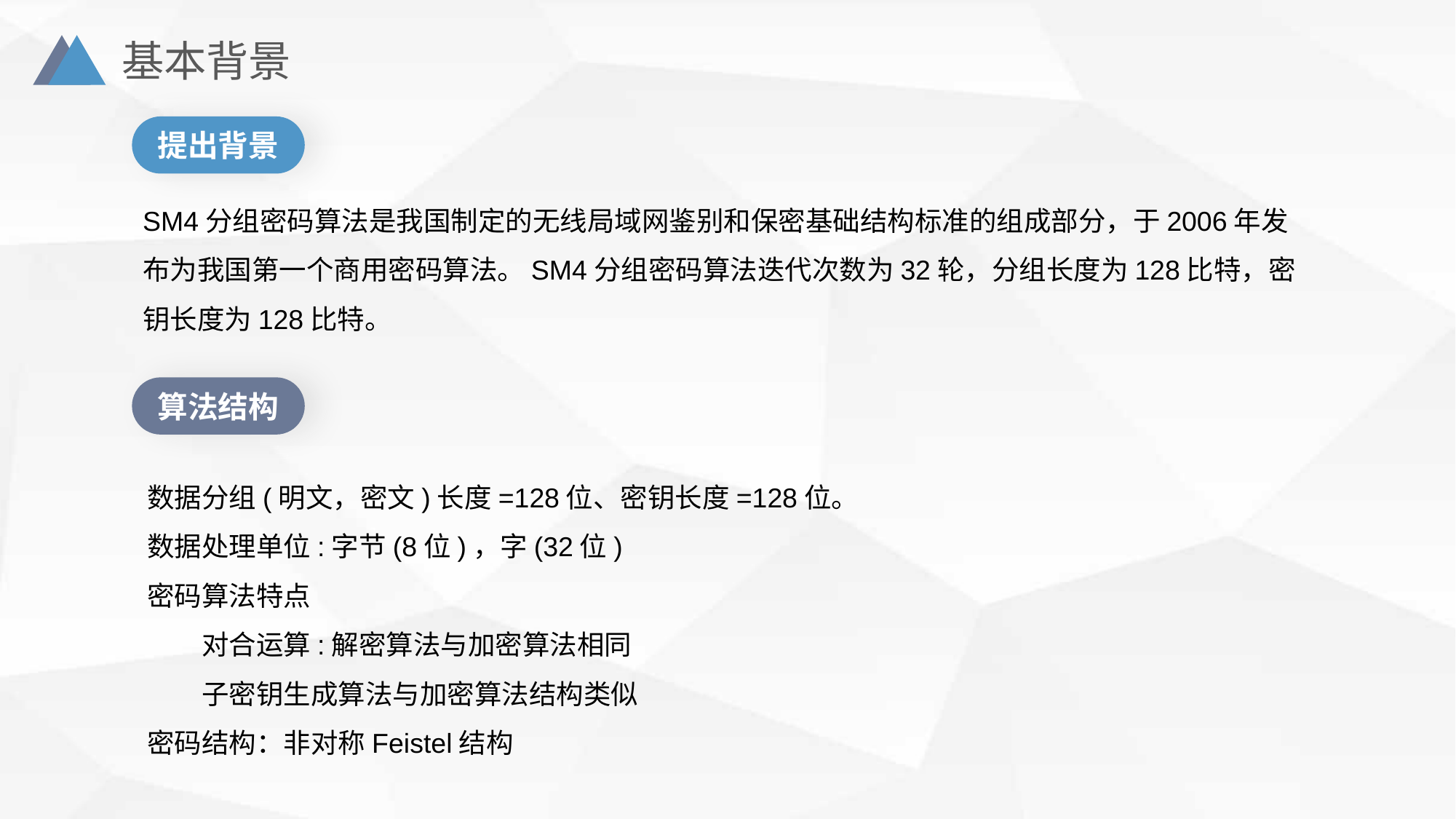

基本背景

提出背景
SM4分组密码算法是我国制定的无线局域网鉴别和保密基础结构标准的组成部分，于2006年发布为我国第一个商用密码算法。SM4分组密码算法迭代次数为32轮，分组长度为128比特，密钥长度为128比特。

算法结构
数据分组(明文，密文)长度=128位、密钥长度=128位。
数据处理单位:字节(8位)，字(32位)
密码算法特点
对合运算:解密算法与加密算法相同
子密钥生成算法与加密算法结构类似
密码结构：非对称Feistel结构